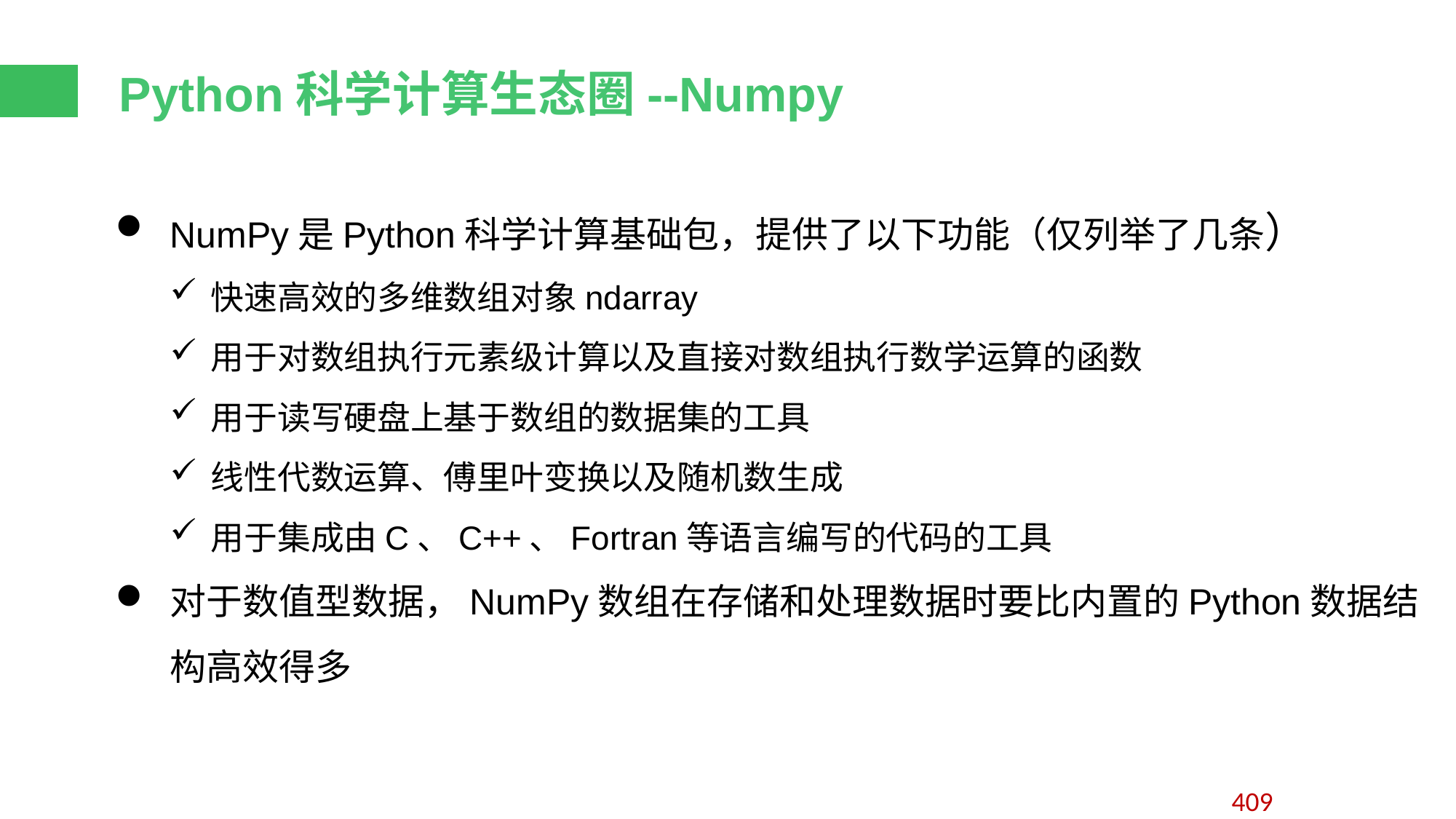

Python科学计算生态圈--Numpy

NumPy是Python科学计算基础包，提供了以下功能（仅列举了几条）
快速高效的多维数组对象ndarray
用于对数组执行元素级计算以及直接对数组执行数学运算的函数
用于读写硬盘上基于数组的数据集的工具
线性代数运算、傅里叶变换以及随机数生成
用于集成由C、C++、Fortran等语言编写的代码的工具
对于数值型数据，NumPy数组在存储和处理数据时要比内置的Python数据结构高效得多

409